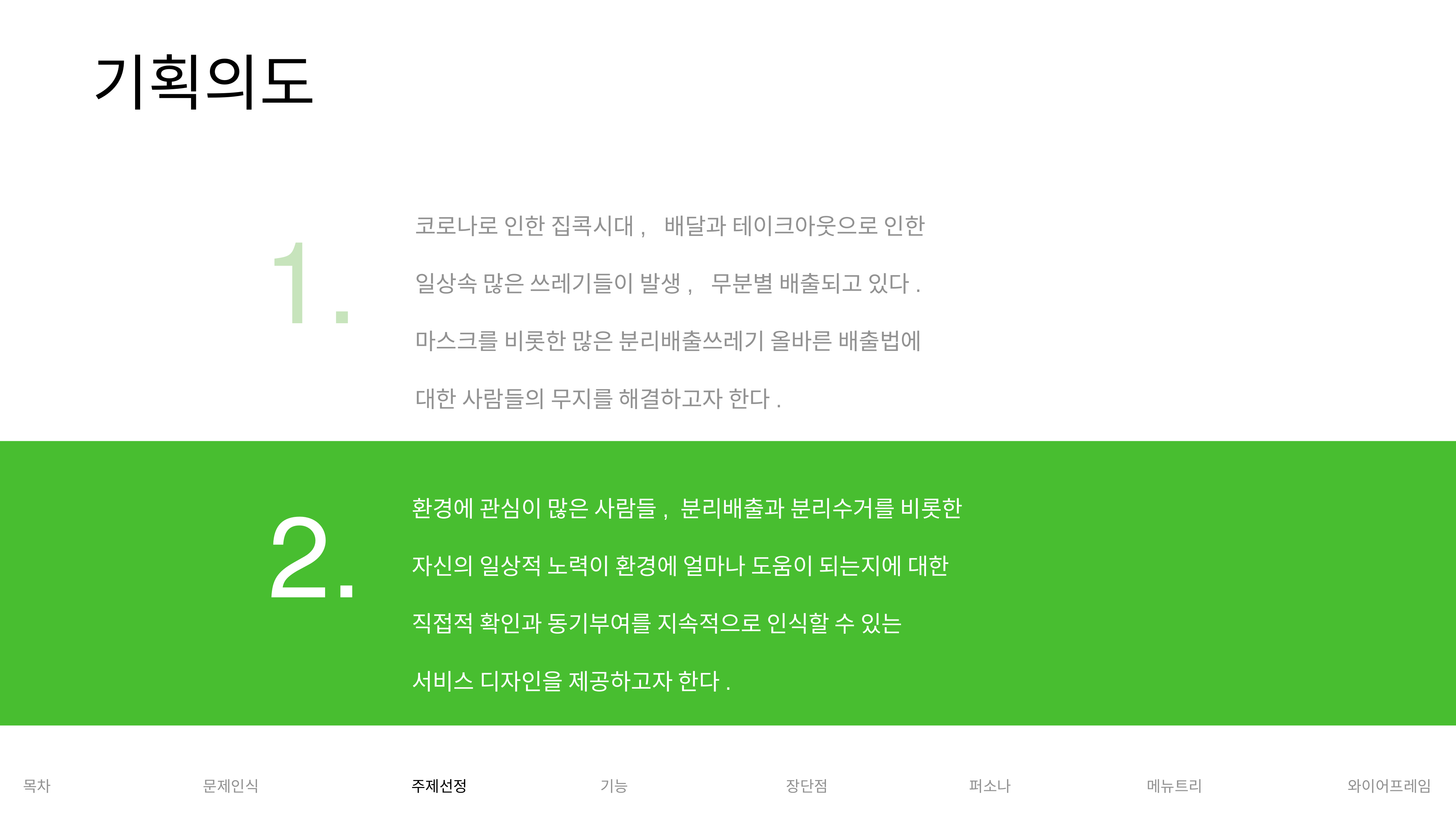

기획의도
1.
코로나로 인한 집콕시대,  배달과 테이크아웃으로 인한
일상속 많은 쓰레기들이 발생,  무분별 배출되고 있다.
마스크를 비롯한 많은 분리배출쓰레기 올바른 배출법에
대한 사람들의 무지를 해결하고자 한다.

2.
환경에 관심이 많은 사람들, 분리배출과 분리수거를 비롯한
자신의 일상적 노력이 환경에 얼마나 도움이 되는지에 대한
직접적 확인과 동기부여를 지속적으로 인식할 수 있는
서비스 디자인을 제공하고자 한다.
목차
문제인식
주제선정
기능
장단점
퍼소나
메뉴트리
와이어프레임